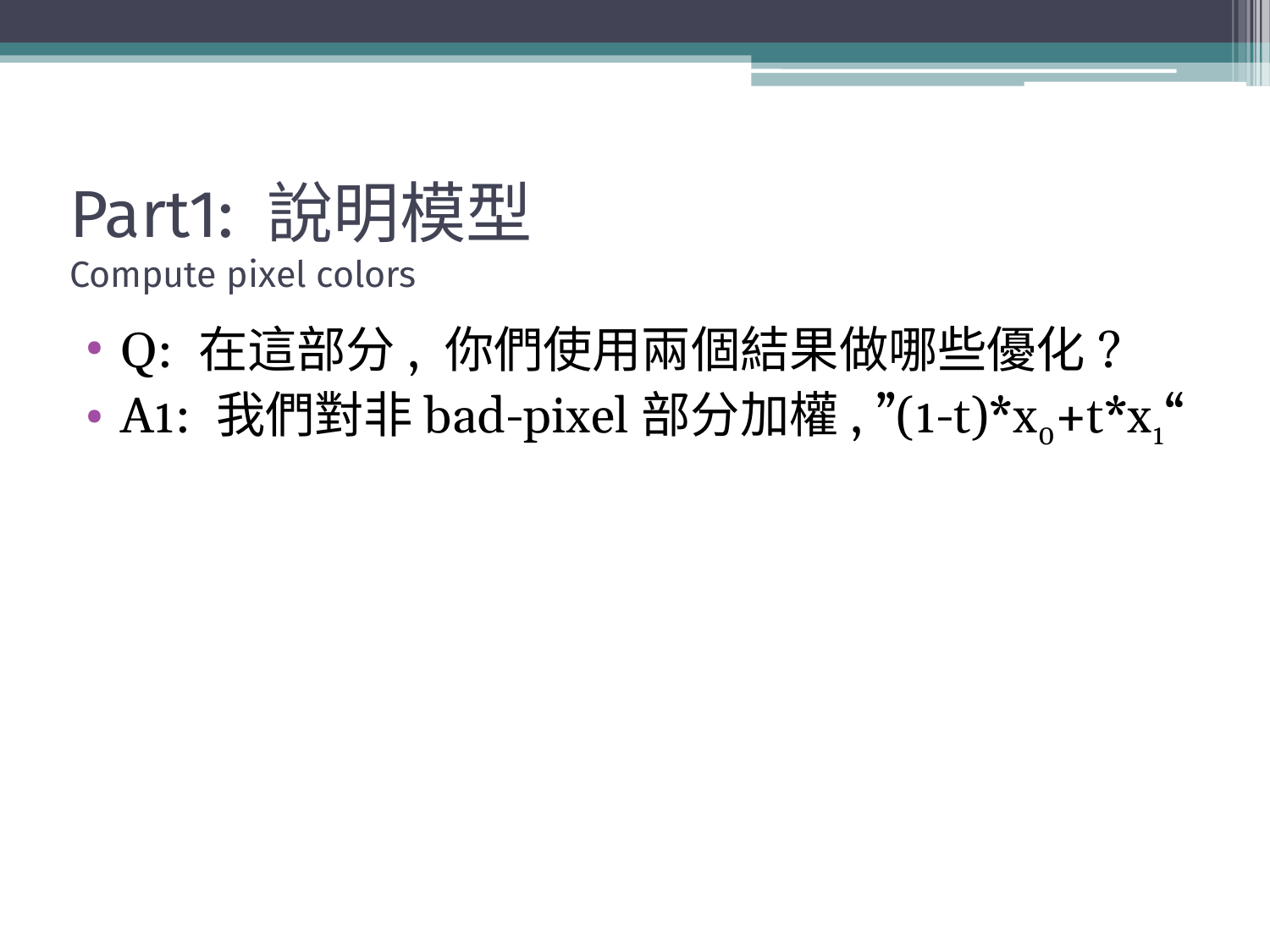

14
# Part1: 說明模型 Compute pixel colors
Q: 在這部分, 你們使用兩個結果做哪些優化?
A1: 我們對非bad-pixel部分加權, ”(1-t)*x0+t*x1“